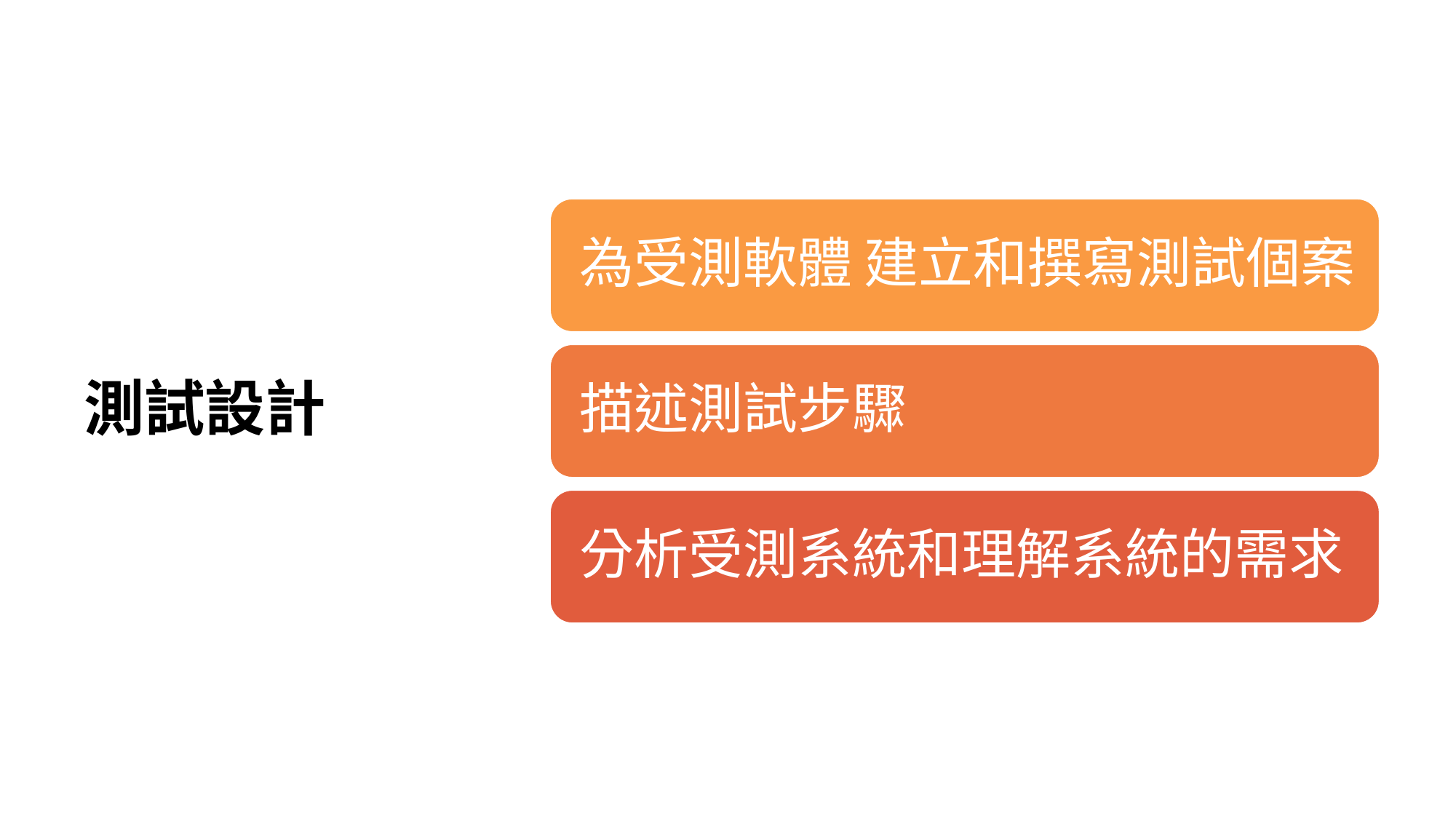

# 測試設計
為受測軟體 建立和撰寫測試個案
描述測試步驟
分析受測系統和理解系統的需求